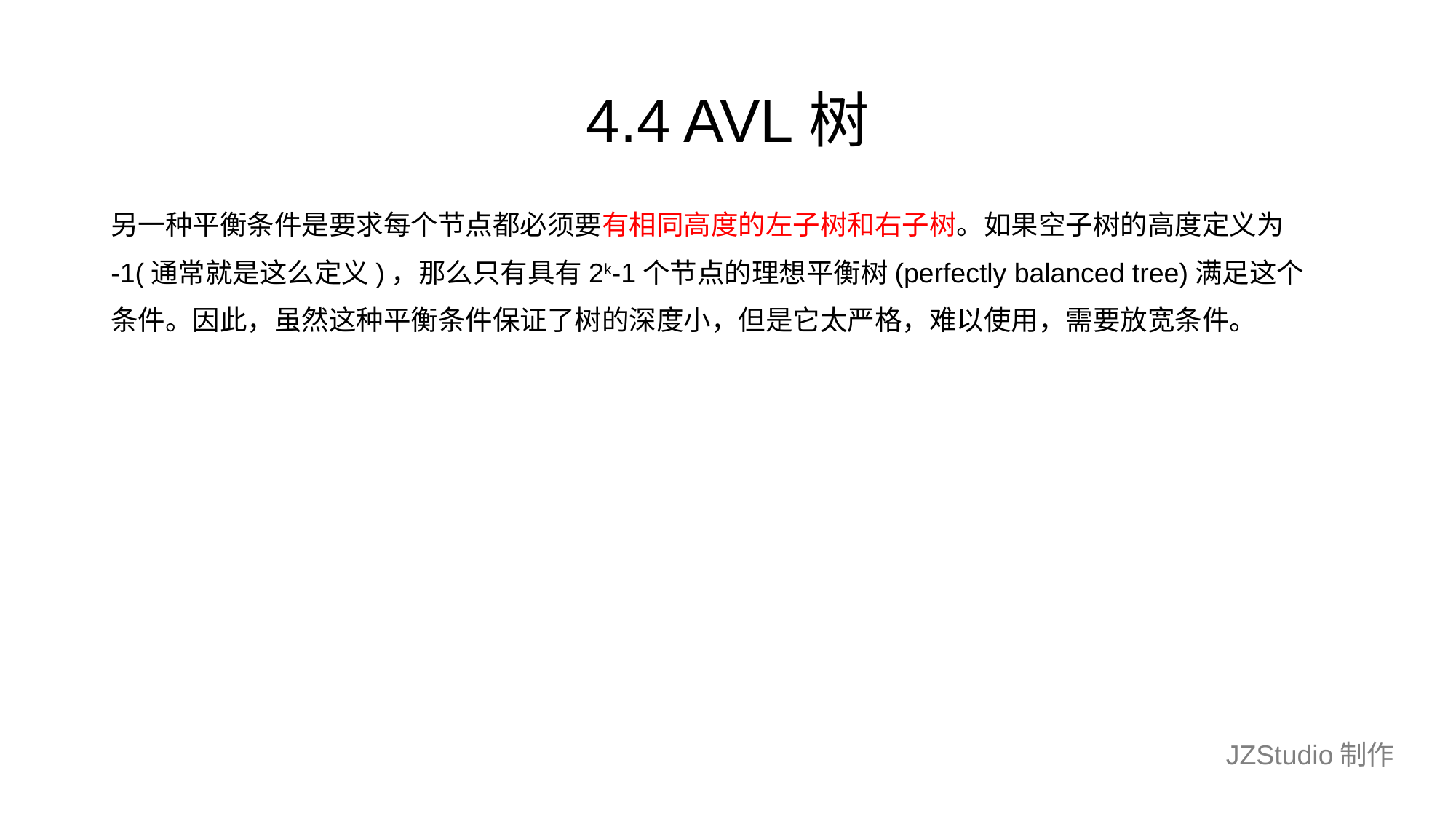

# 4.4 AVL树
另一种平衡条件是要求每个节点都必须要有相同高度的左子树和右子树。如果空子树的高度定义为
-1(通常就是这么定义)，那么只有具有2k-1个节点的理想平衡树(perfectly balanced tree)满足这个
条件。因此，虽然这种平衡条件保证了树的深度小，但是它太严格，难以使用，需要放宽条件。